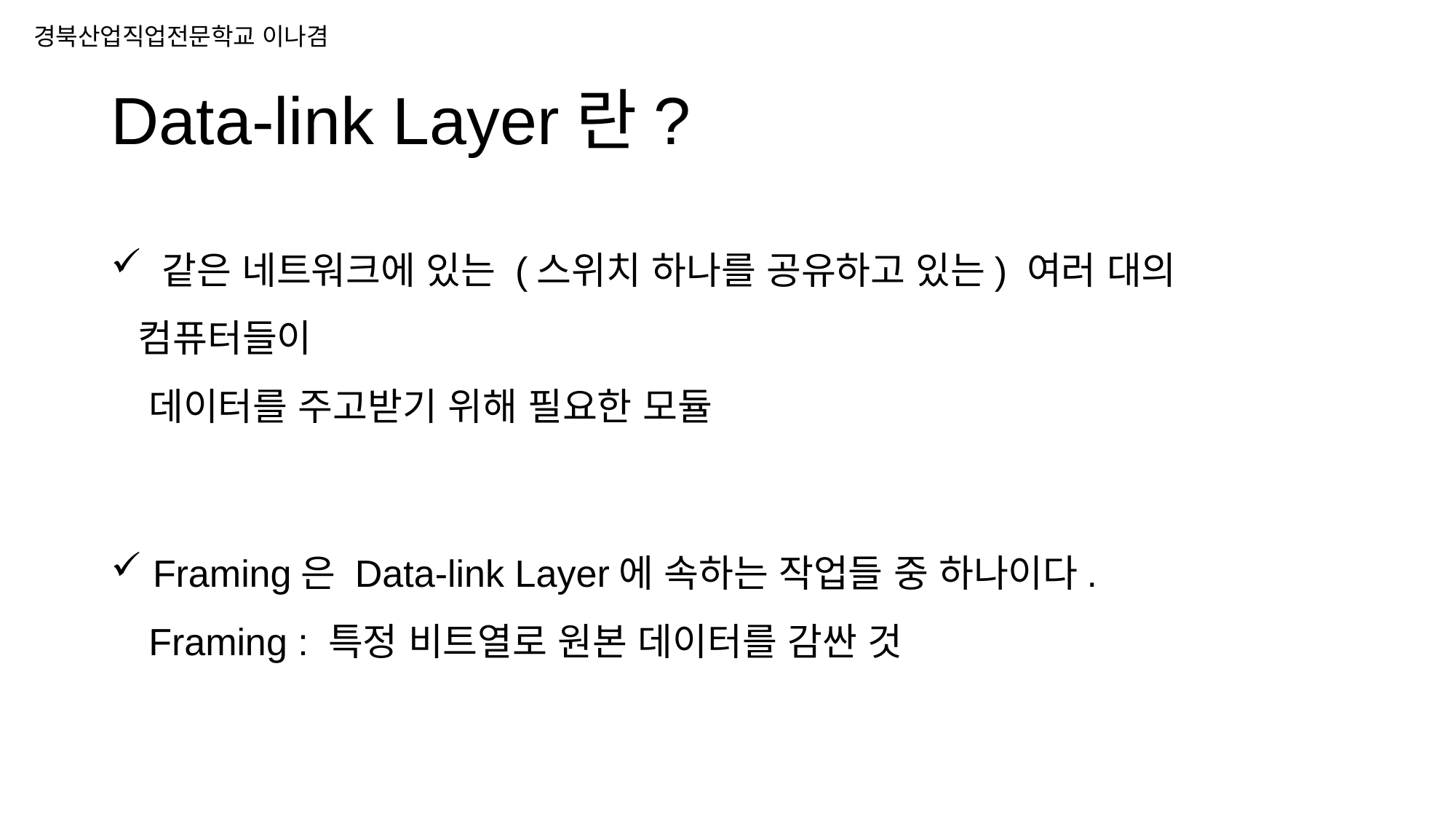

# Data-link Layer란?
 같은 네트워크에 있는 (스위치 하나를 공유하고 있는) 여러 대의 컴퓨터들이
 데이터를 주고받기 위해 필요한 모듈

 Framing은 Data-link Layer에 속하는 작업들 중 하나이다.
 Framing : 특정 비트열로 원본 데이터를 감싼 것